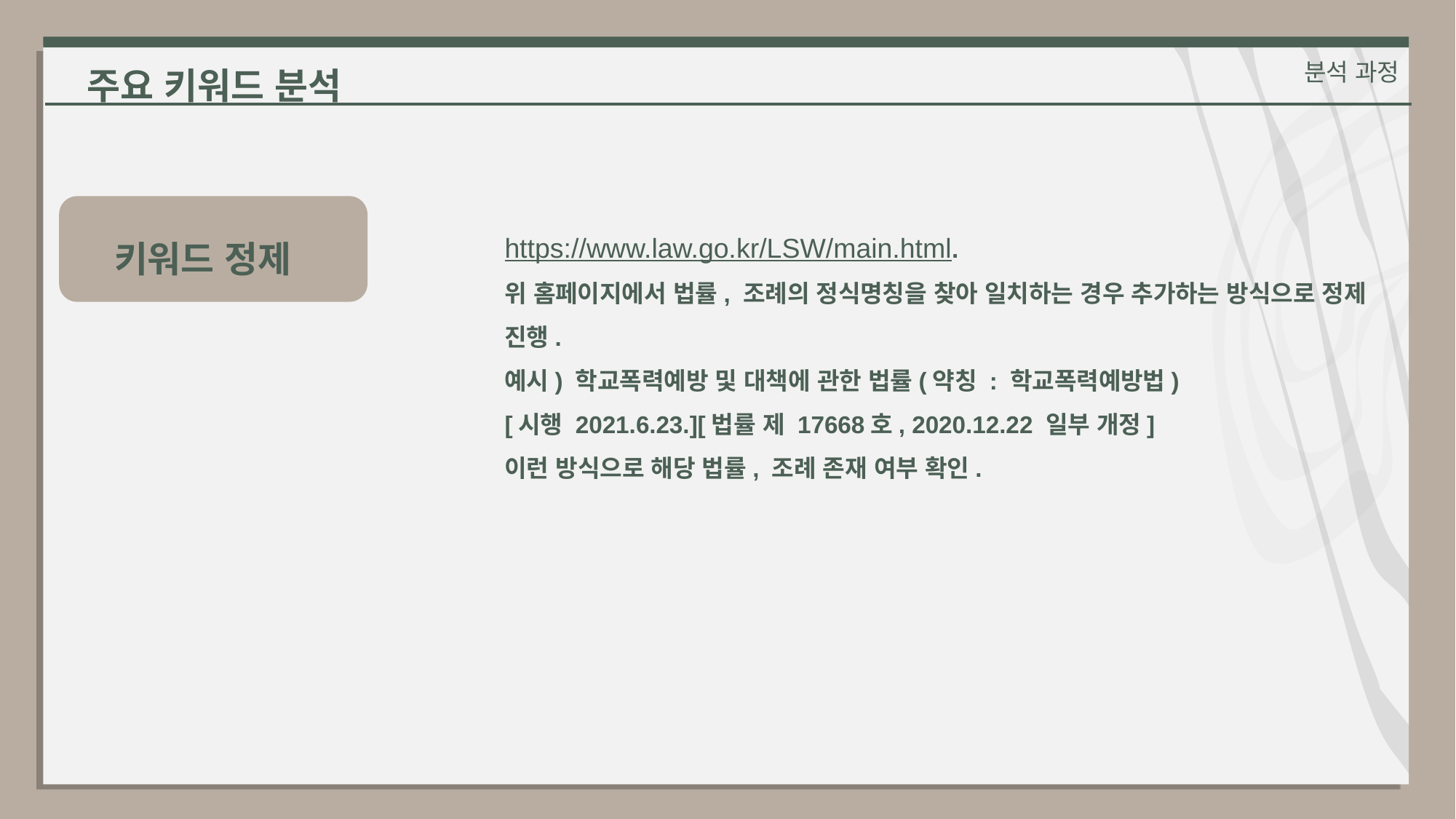

주요 키워드 분석

분석 과정

키워드 정제
https://www.law.go.kr/LSW/main.html.
위 홈페이지에서 법률, 조례의 정식명칭을 찾아 일치하는 경우 추가하는 방식으로 정제 진행.
예시) 학교폭력예방 및 대책에 관한 법률(약칭 : 학교폭력예방법)
[시행 2021.6.23.][법률 제 17668호, 2020.12.22 일부 개정]
이런 방식으로 해당 법률, 조례 존재 여부 확인.